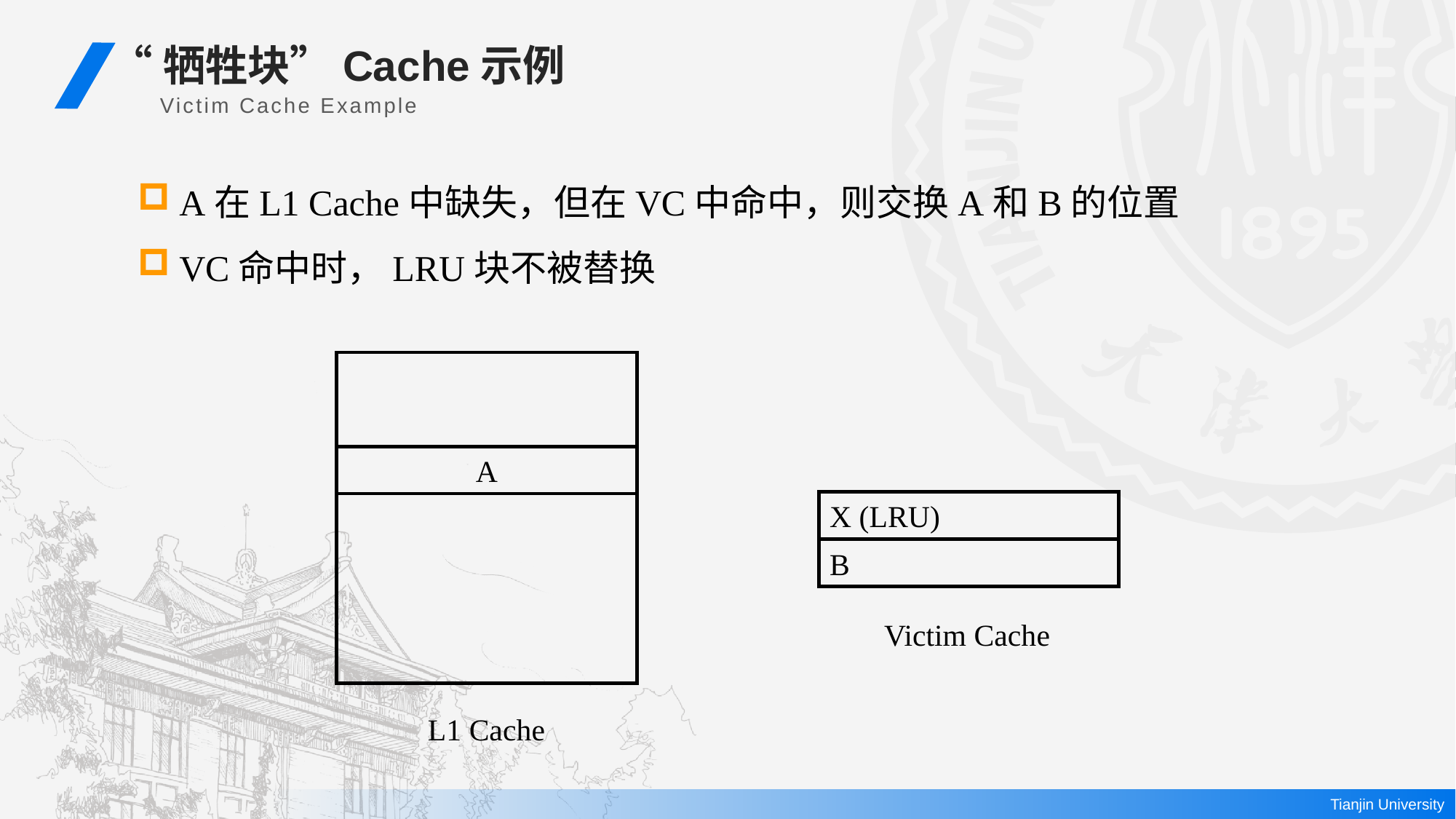

“牺牲块”Cache示例
  Victim Cache Example
A在L1 Cache中缺失，但在VC中命中，则交换A和B的位置
VC命中时，LRU块不被替换

A
X (LRU)
B
Victim Cache
L1 Cache